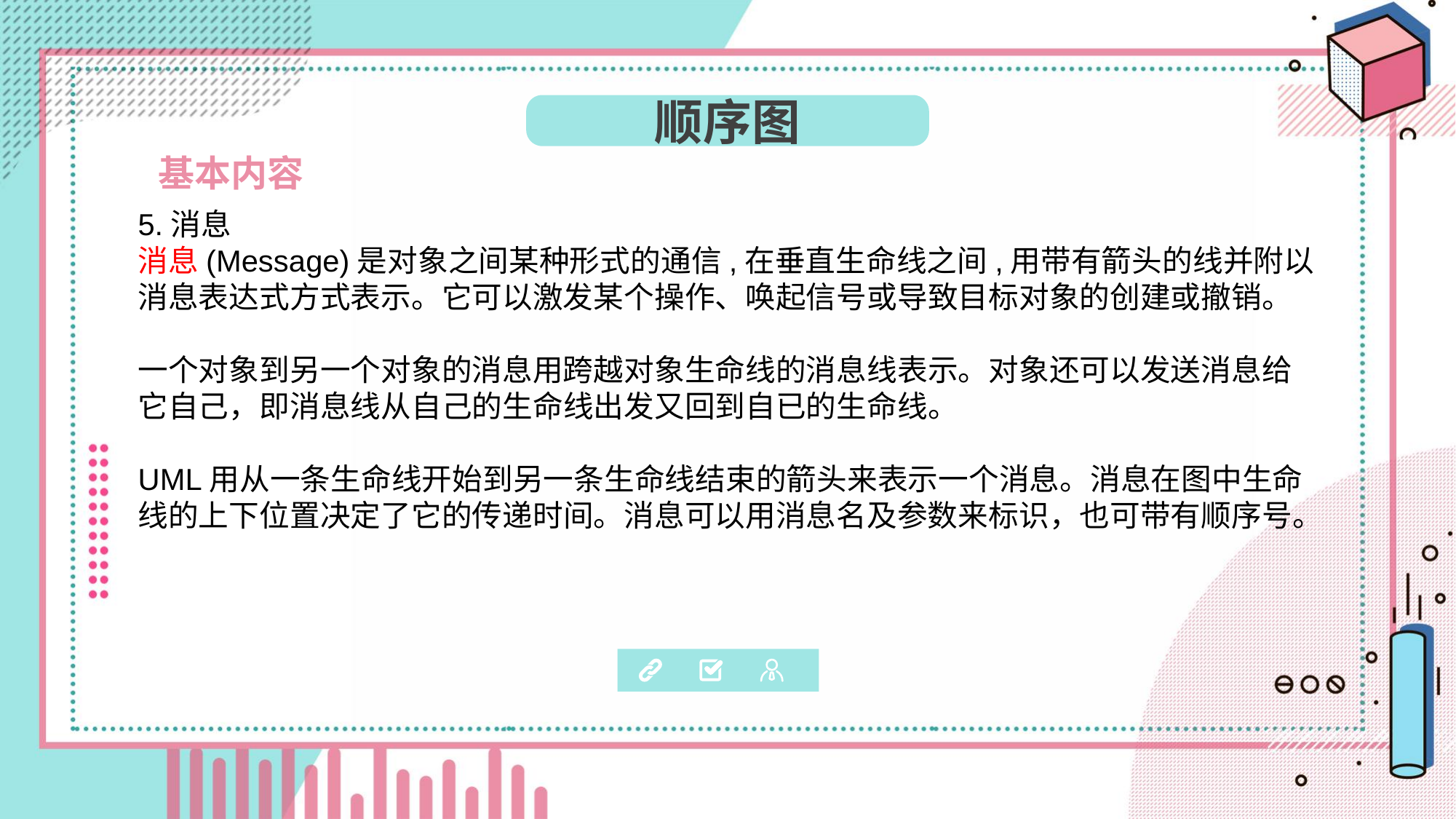

顺序图
 基本内容
5.消息
消息(Message)是对象之间某种形式的通信,在垂直生命线之间,用带有箭头的线并附以消息表达式方式表示。它可以激发某个操作、唤起信号或导致目标对象的创建或撤销。

一个对象到另一个对象的消息用跨越对象生命线的消息线表示。对象还可以发送消息给它自己，即消息线从自己的生命线出发又回到自已的生命线。

UML用从一条生命线开始到另一条生命线结束的箭头来表示一个消息。消息在图中生命线的上下位置决定了它的传递时间。消息可以用消息名及参数来标识，也可带有顺序号。